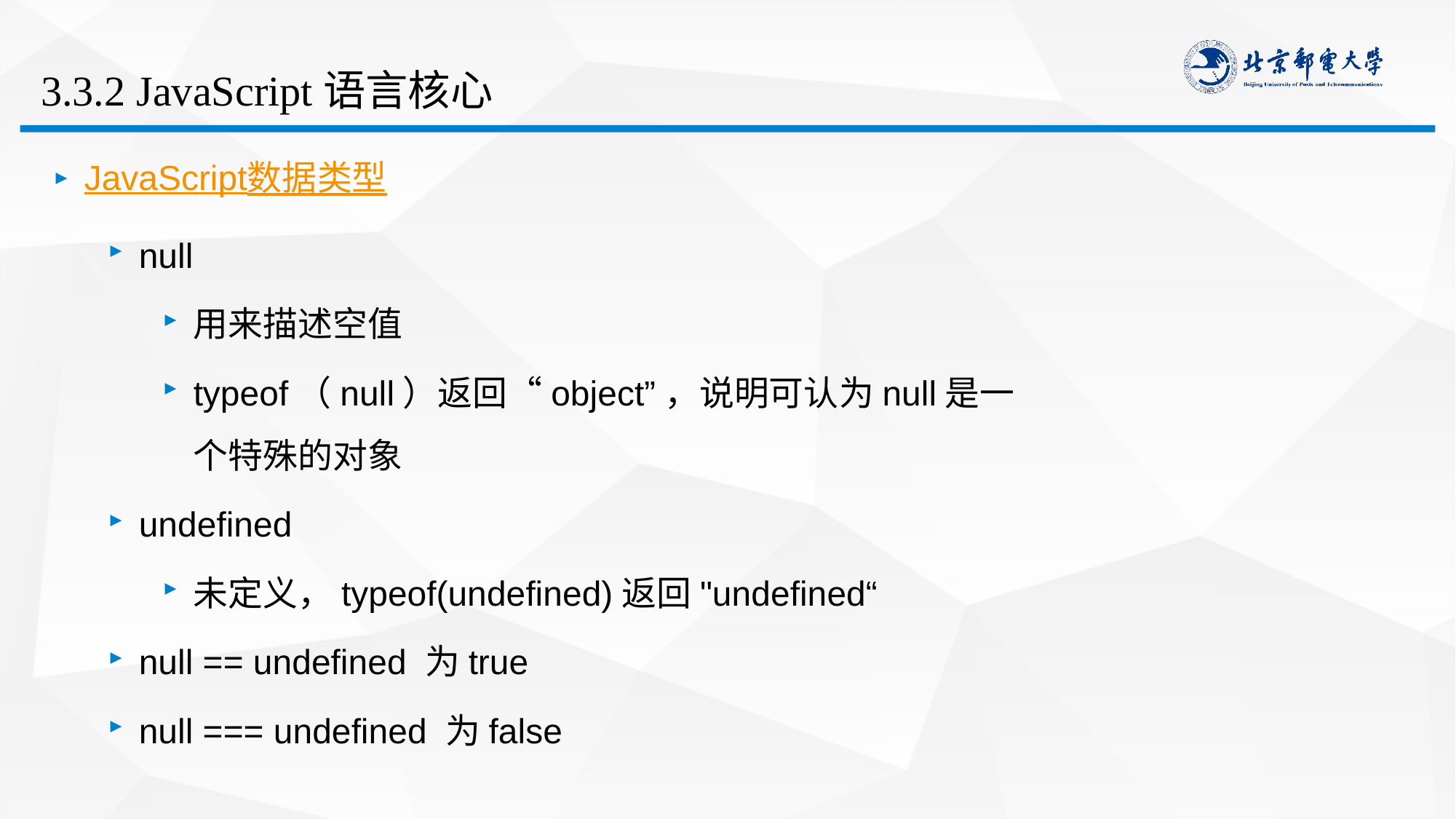

# 3.3.2 JavaScript语言核心
JavaScript数据类型
null
用来描述空值
typeof（null）返回“object”，说明可认为null是一个特殊的对象
undefined
未定义，typeof(undefined)返回"undefined“
null == undefined 为true
null === undefined 为false